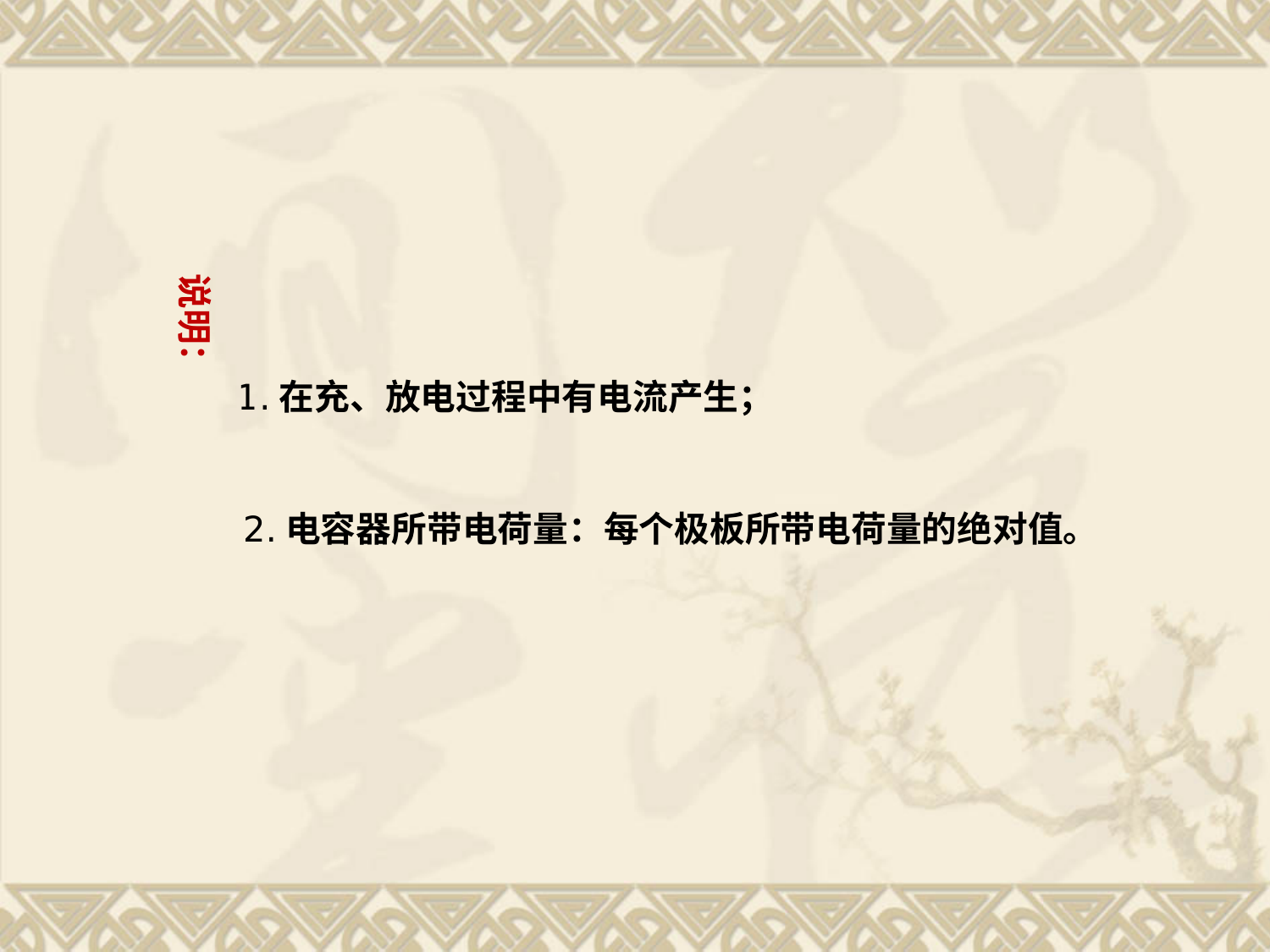

说明：
1.在充、放电过程中有电流产生；
2.电容器所带电荷量：每个极板所带电荷量的绝对值。